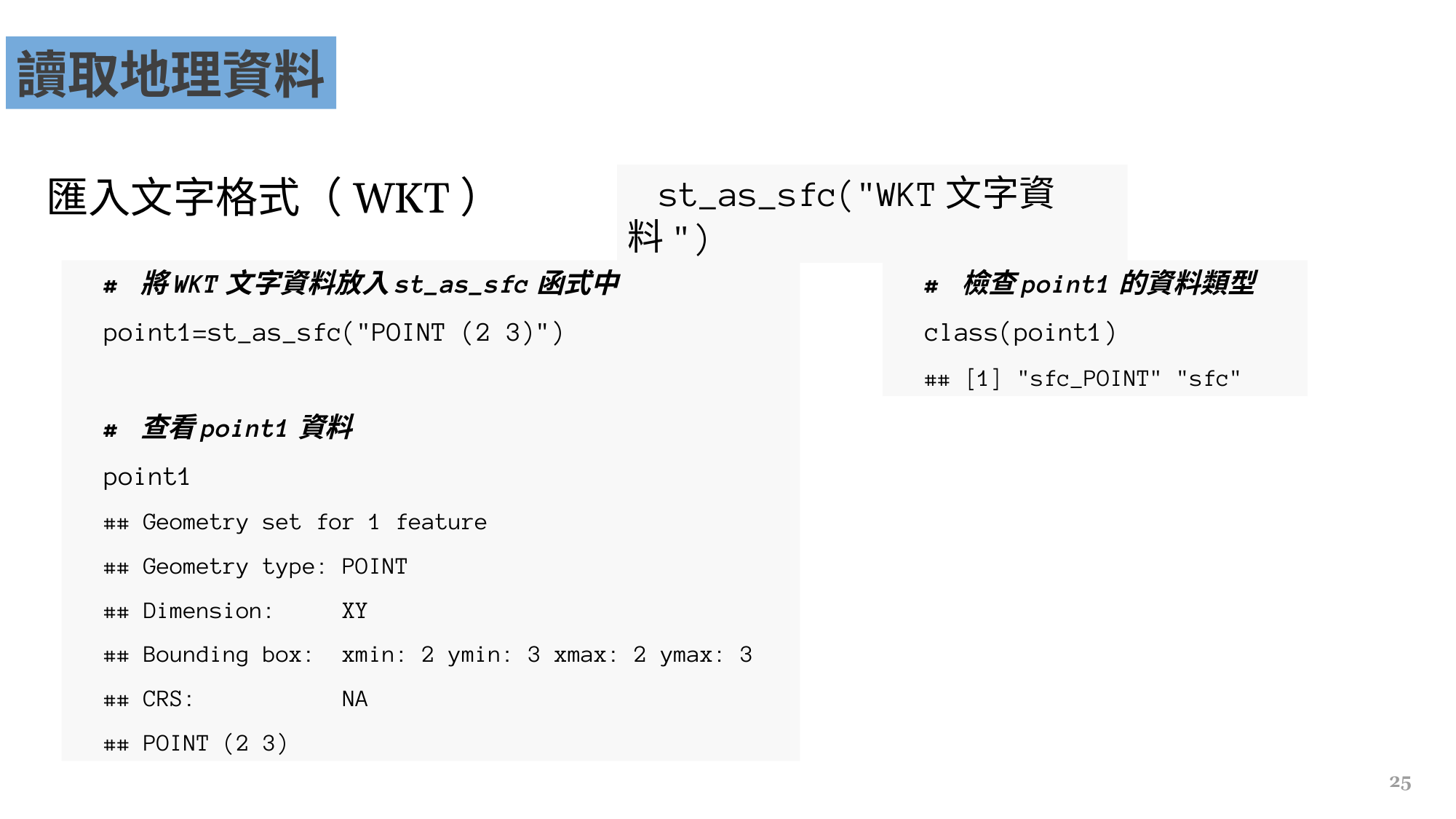

讀取地理資料
匯入文字格式（WKT）
st_as_sfc("WKT文字資料")
# 將WKT文字資料放入st_as_sfc函式中
point1=st_as_sfc("POINT (2 3)")

# 查看point1資料
point1
## Geometry set for 1 feature
## Geometry type: POINT
## Dimension:     XY
## Bounding box:  xmin: 2 ymin: 3 xmax: 2 ymax: 3
## CRS:           NA
## POINT (2 3)
# 檢查point1的資料類型
class(point1)
## [1] "sfc_POINT" "sfc"
25